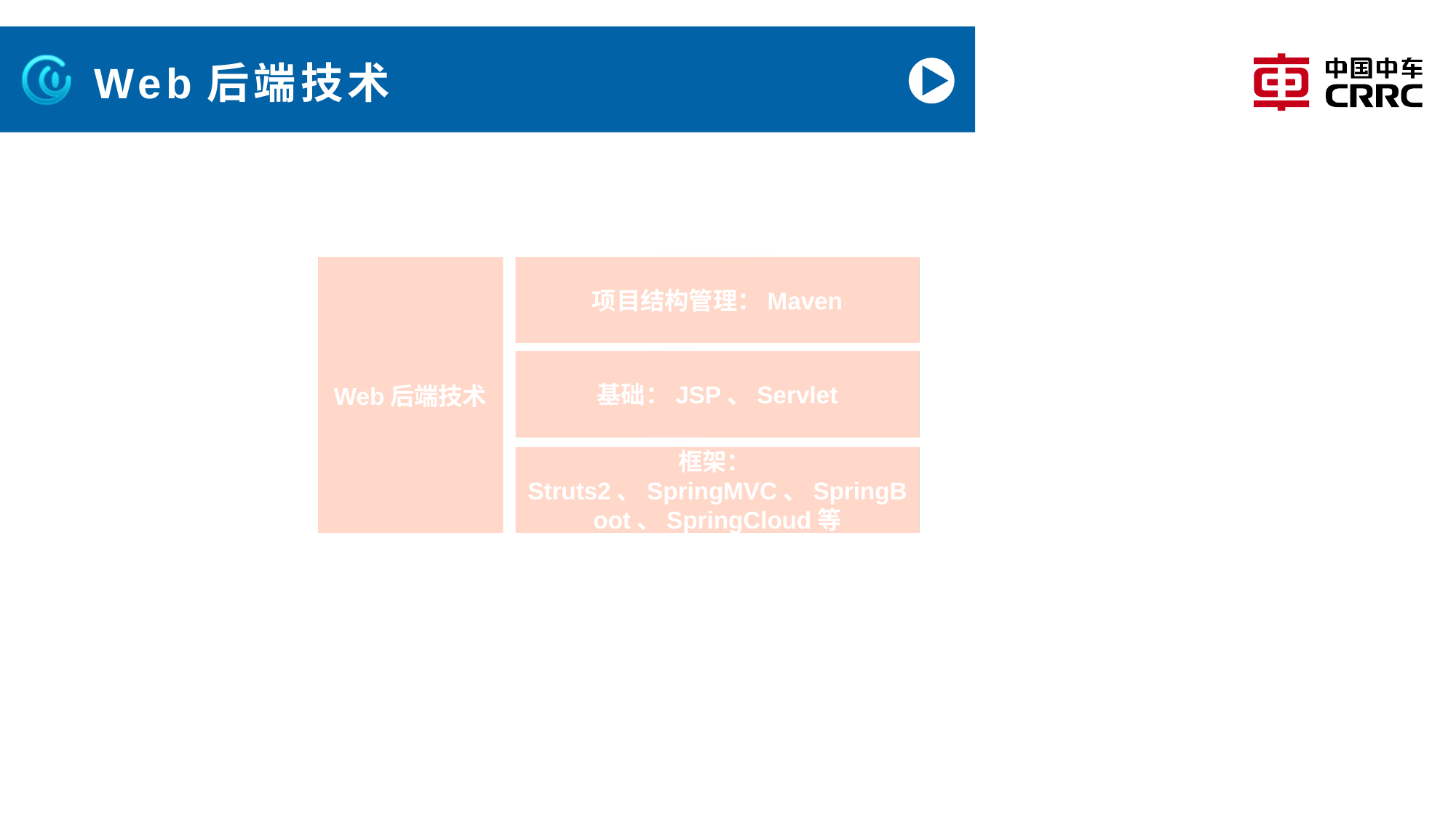

# Web后端技术

Web后端技术
项目结构管理：Maven

HTML
结构

CSS
表现
基础：JSP、Servlet

Vue
简化JavaScript的开发框架

JavaScript
行为
框架：Struts2、SpringMVC、SpringBoot、SpringCloud等

Element
基于Vue的前端组件库，快速构建网页
40